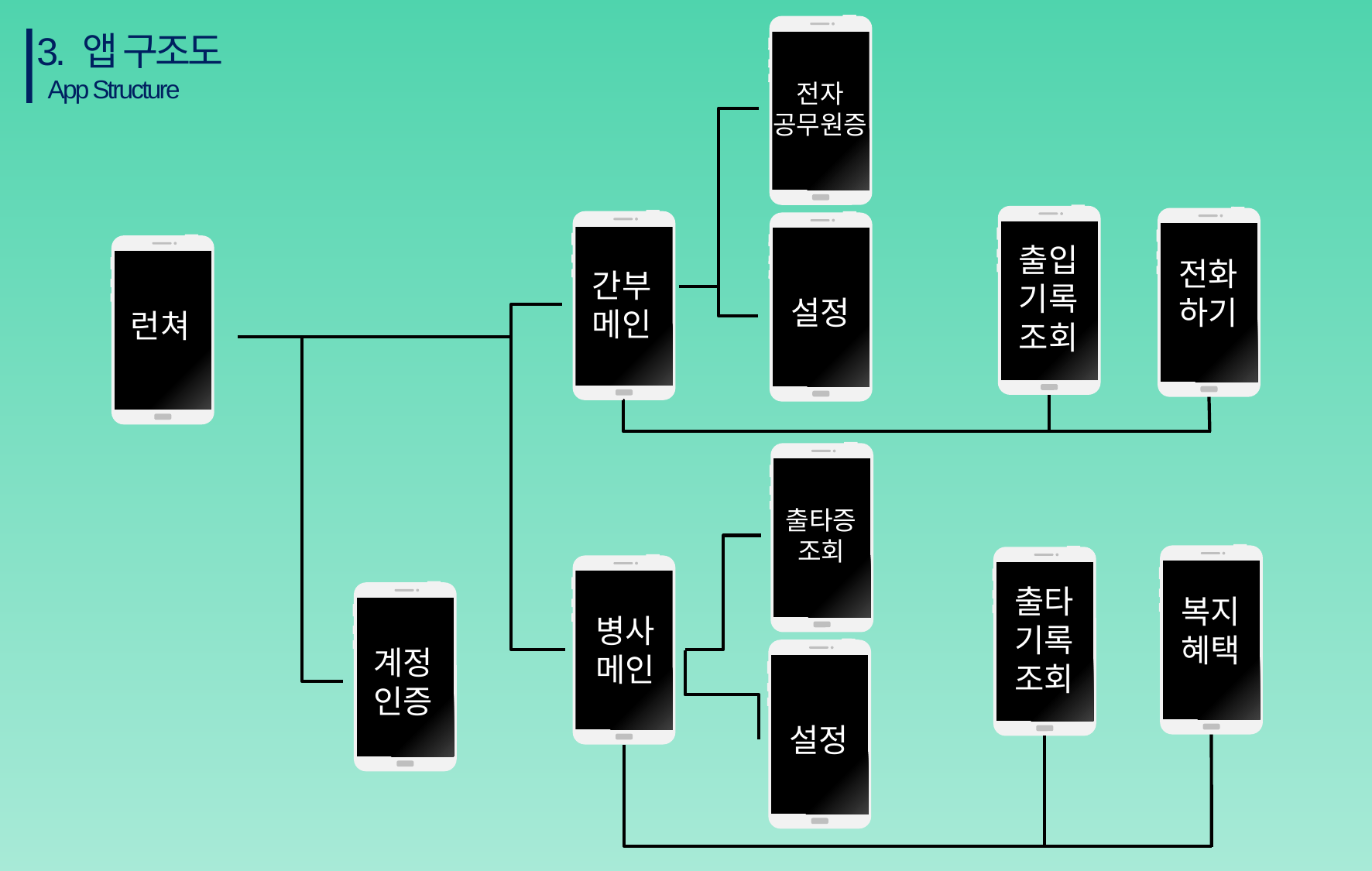

3. 앱 구조도

App Structure
전자
공무원증

출입
기록
조회
전화
하기
간부
메인
설정
런쳐

출타증
조회

출타
기록
조회

복지
혜택
병사
메인
계정
인증

설정